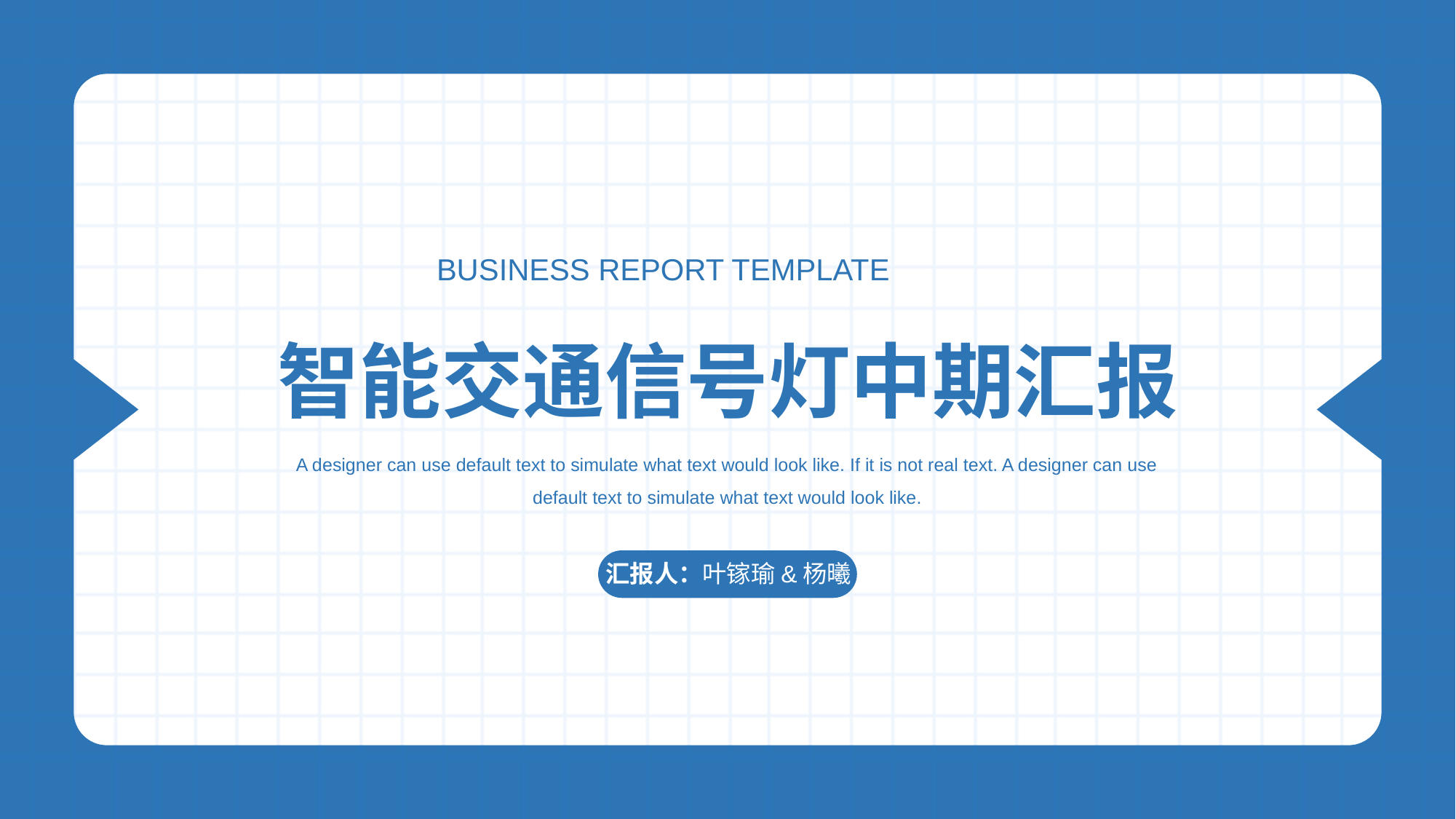

BUSINESS REPORT TEMPLATE
智能交通信号灯中期汇报
A designer can use default text to simulate what text would look like. If it is not real text. A designer can use default text to simulate what text would look like.

汇报人：叶镓瑜&杨曦